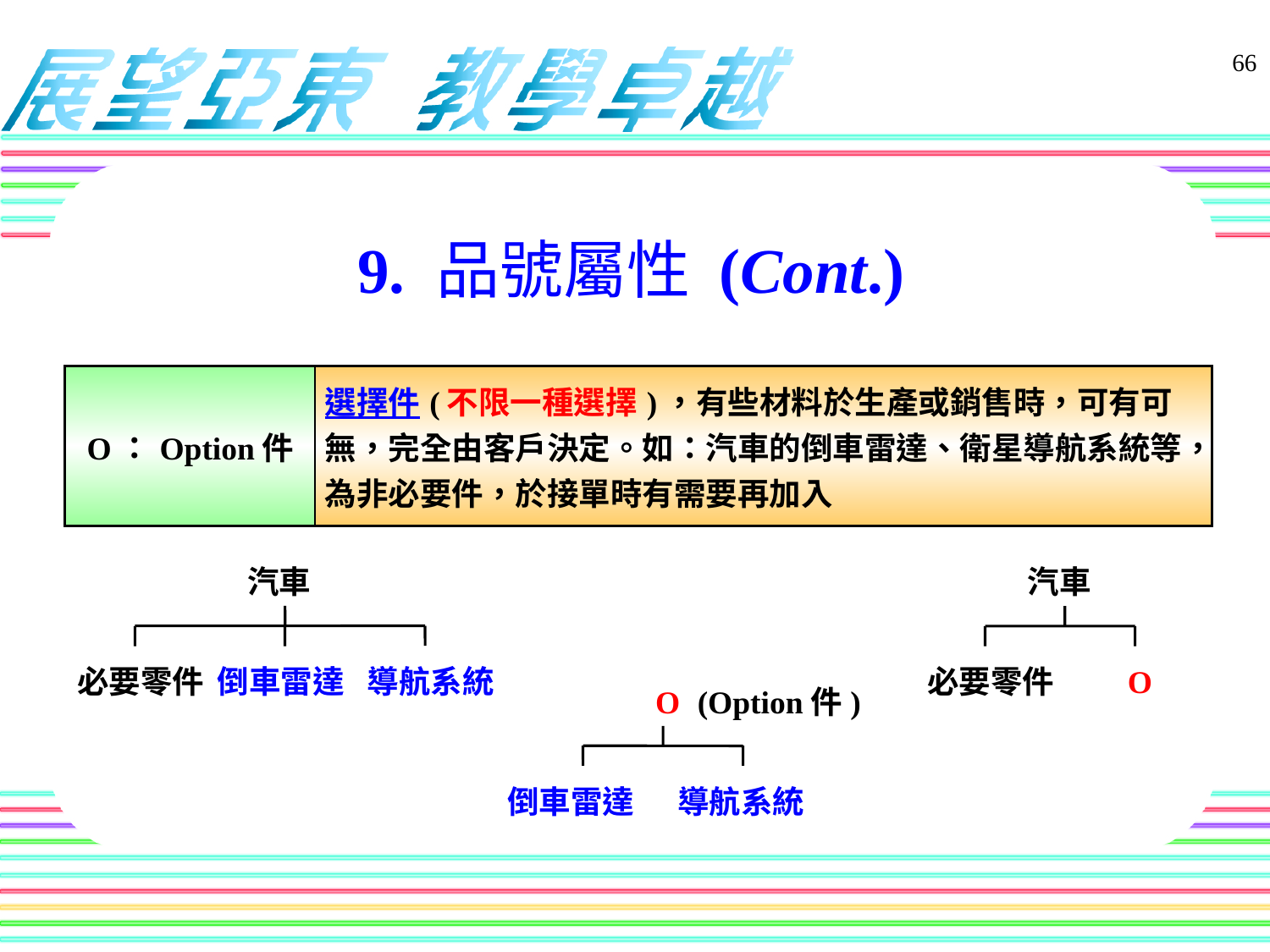

9. 品號屬性 (Cont.)
66
| O：Option件 | 選擇件(不限一種選擇)，有些材料於生產或銷售時，可有可無，完全由客戶決定。如：汽車的倒車雷達、衛星導航系統等，為非必要件，於接單時有需要再加入 |
| --- | --- |
汽車
汽車

導航系統
必要零件
倒車雷達
必要零件
O
O
(Option件)

倒車雷達
導航系統